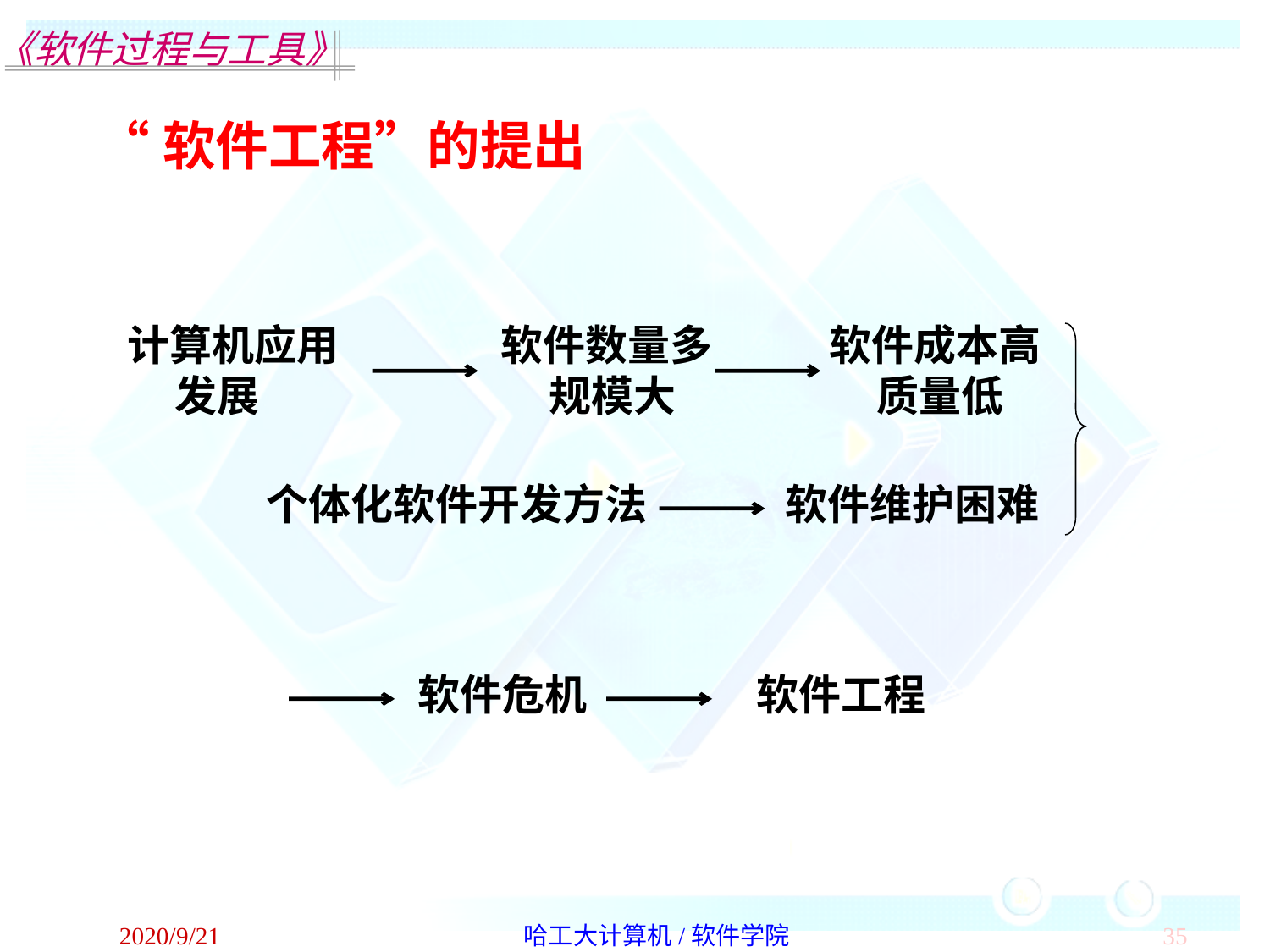

“软件工程”的提出
计算机应用发展
软件数量多规模大

软件成本高质量低

个体化软件开发方法

软件维护困难

软件危机

软件工程